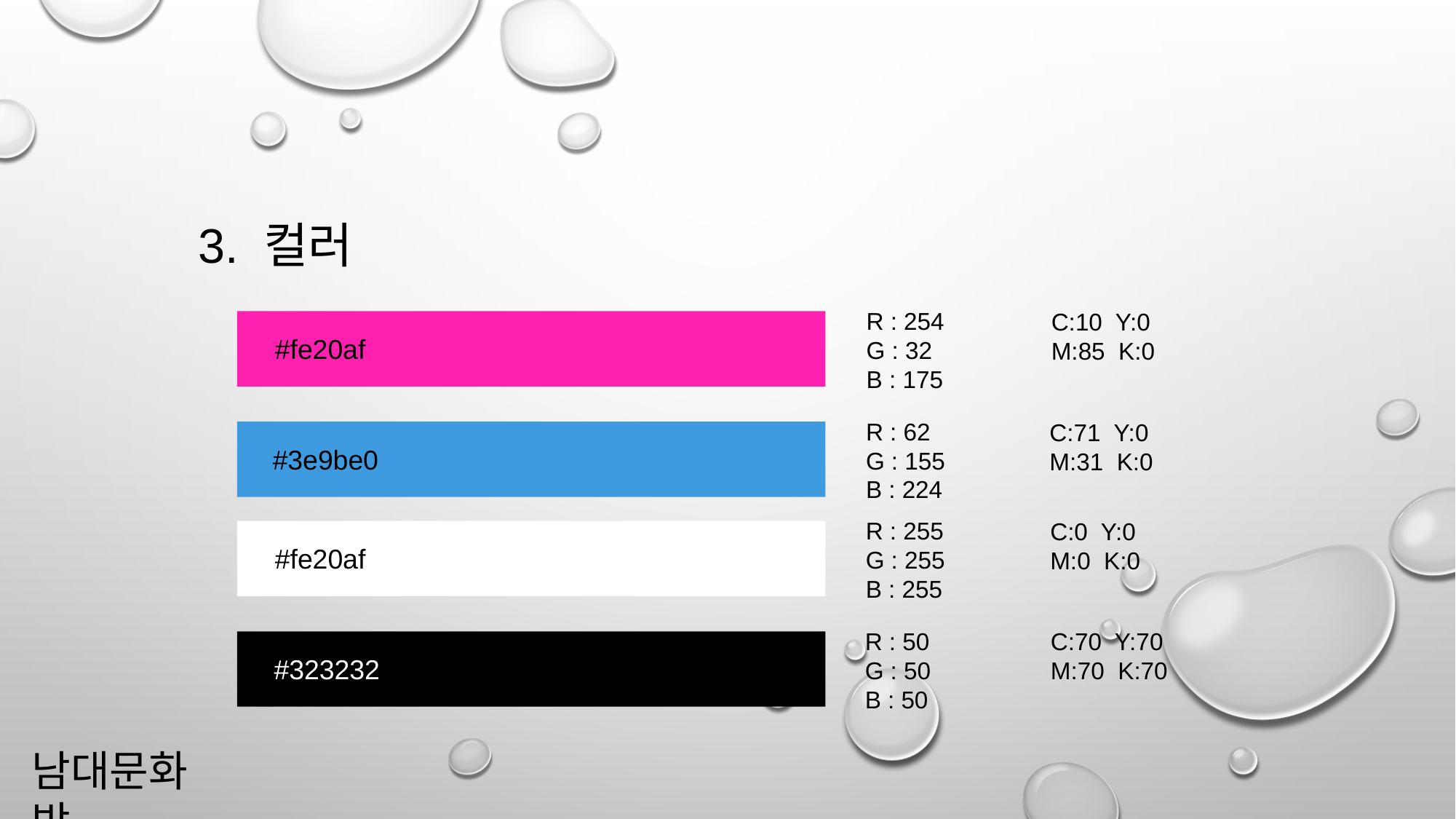

3. 컬러
R : 254
G : 32
B : 175
C:10  Y:0
M:85  K:0

#fe20af
R : 62
G : 155
B : 224
C:71  Y:0
M:31  K:0

#3e9be0
R : 255
G : 255
B : 255
C:0  Y:0
M:0  K:0

#fe20af
R : 50
G : 50
B : 50
C:70  Y:70
M:70  K:70

#323232
남대문화방